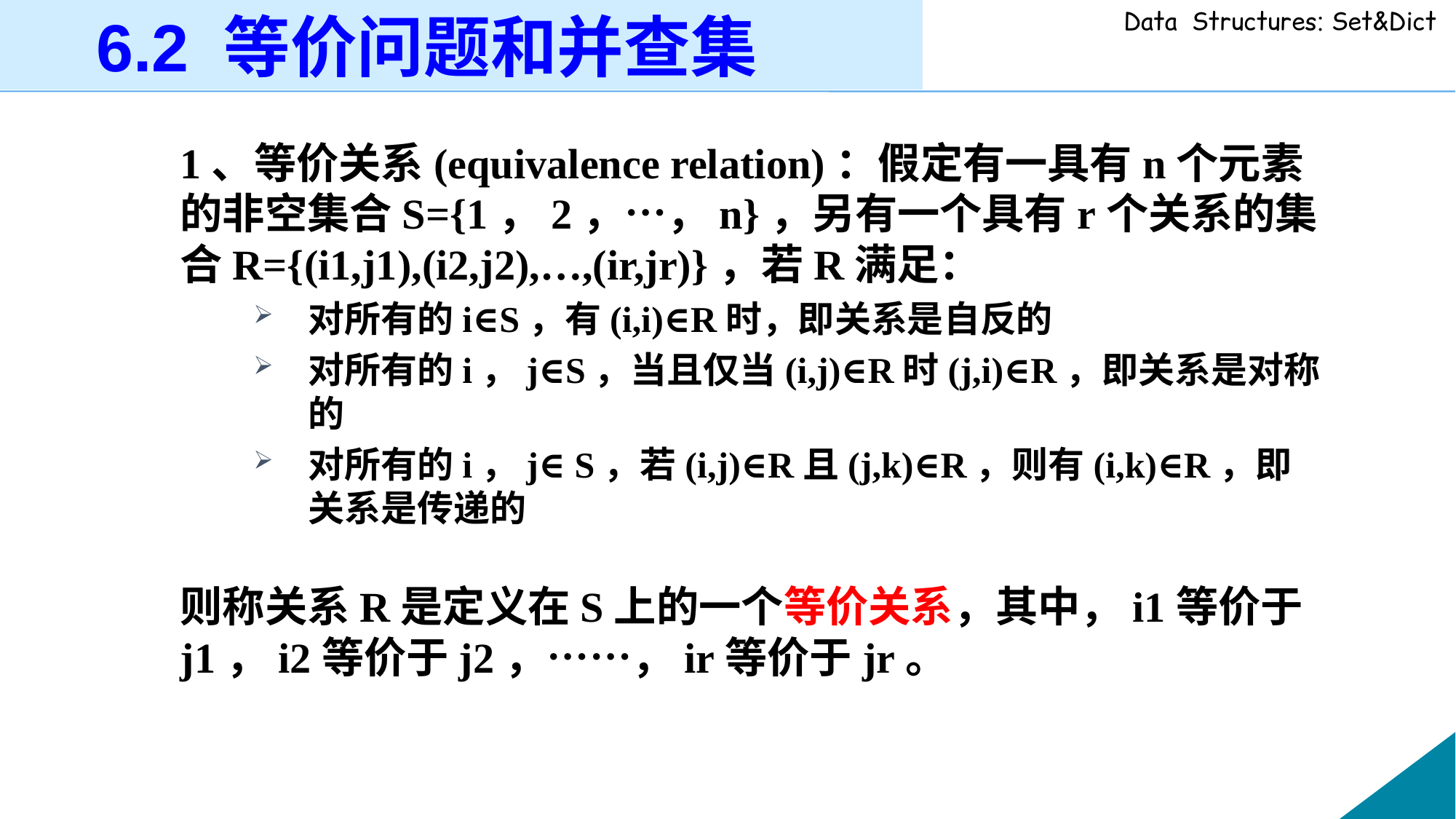

6.2 等价问题和并查集
1、等价关系(equivalence relation)：假定有一具有n个元素的非空集合S={1，2，…，n}，另有一个具有r个关系的集合R={(i1,j1),(i2,j2),…,(ir,jr)}，若R满足：
对所有的i∈S，有(i,i)∈R时，即关系是自反的
对所有的i，j∈S，当且仅当(i,j)∈R时(j,i)∈R，即关系是对称的
对所有的i，j∈ S，若(i,j)∈R且(j,k)∈R，则有(i,k)∈R，即关系是传递的

则称关系R是定义在S上的一个等价关系，其中，i1等价于j1，i2等价于j2，……，ir等价于jr。